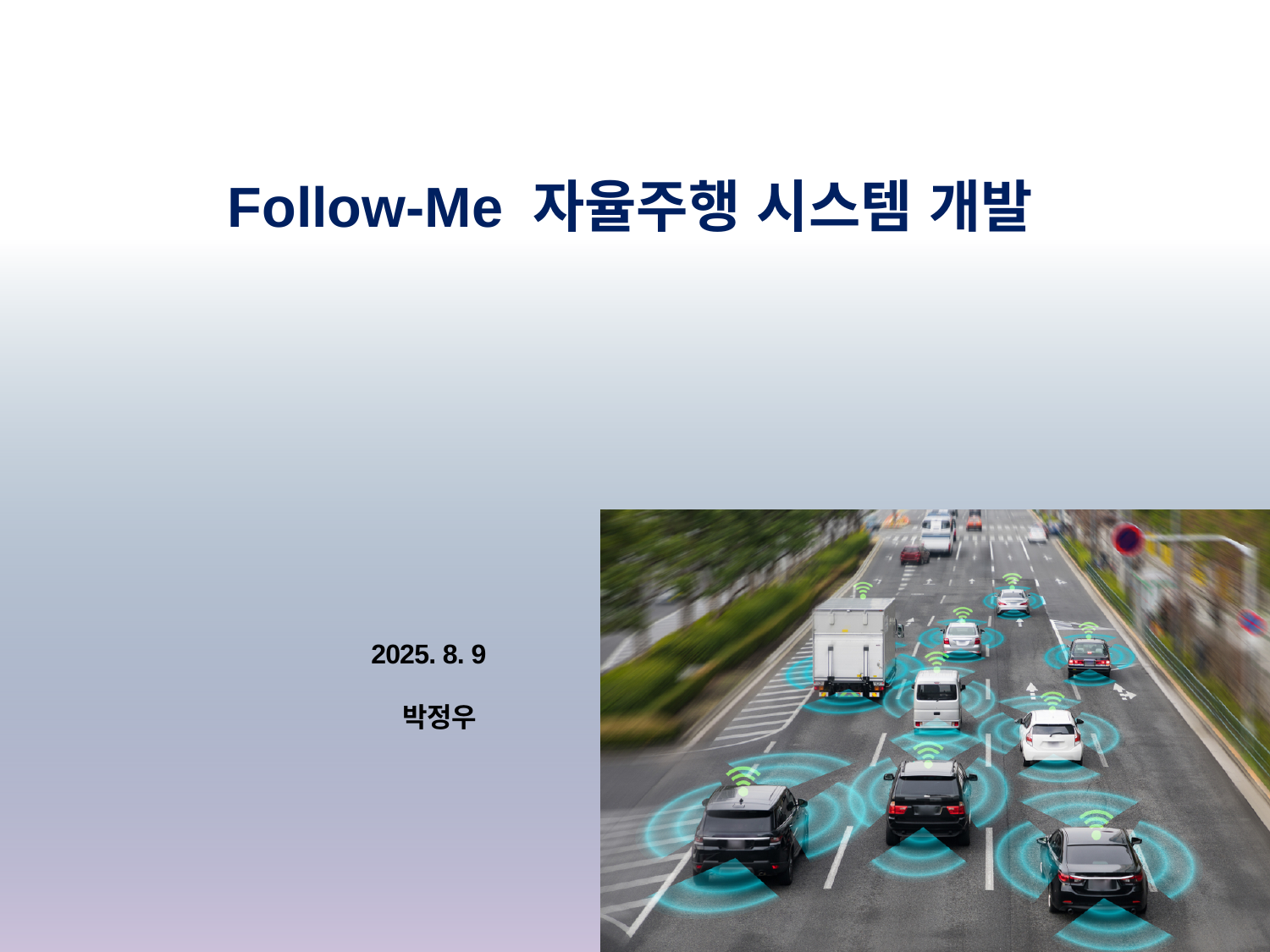

Follow-Me 자율주행 시스템 개발
  2025. 8. 9
박정우